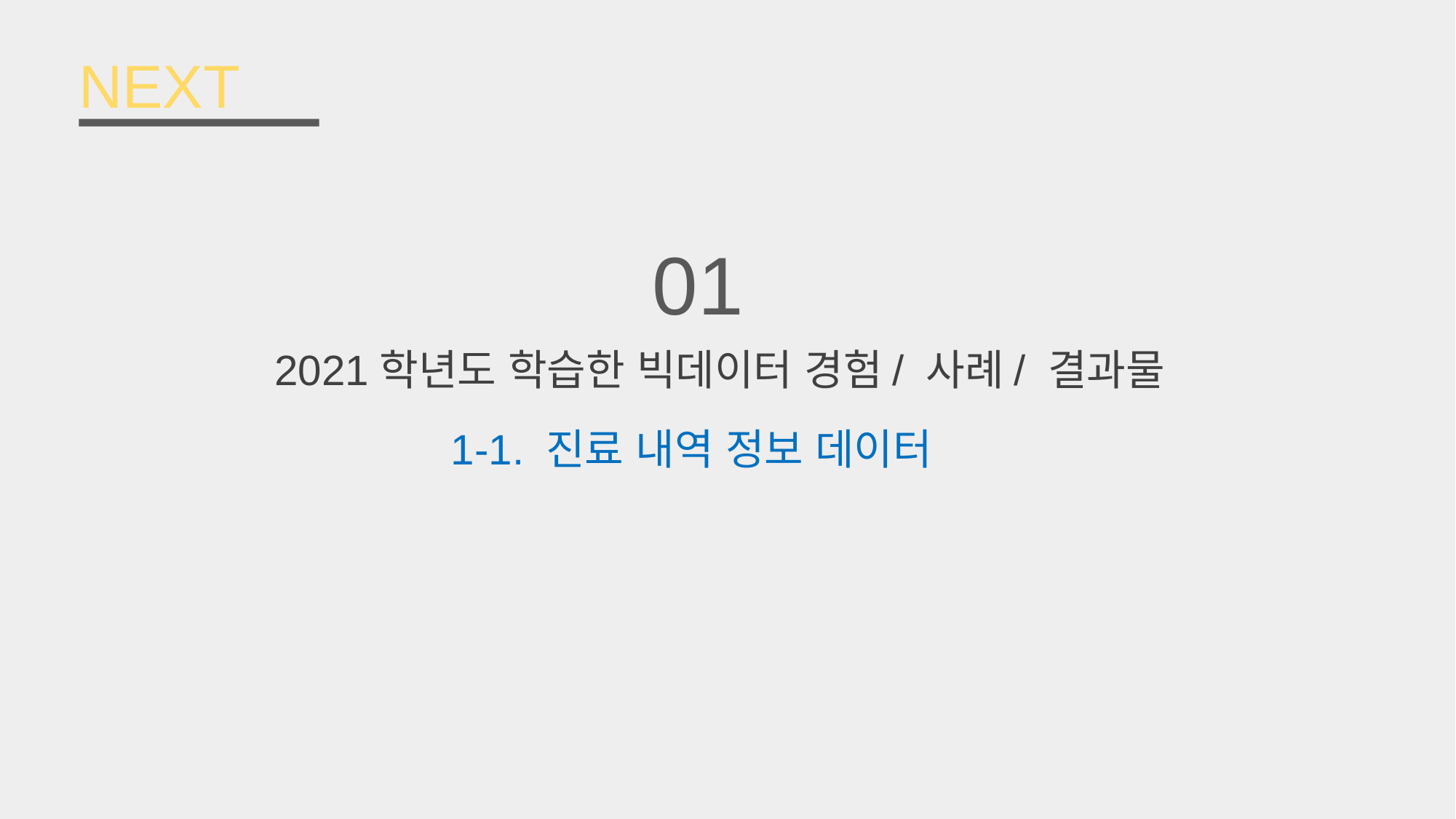

# NEXT

01
2021학년도 학습한 빅데이터 경험/ 사례/ 결과물
1-1. 진료 내역 정보 데이터